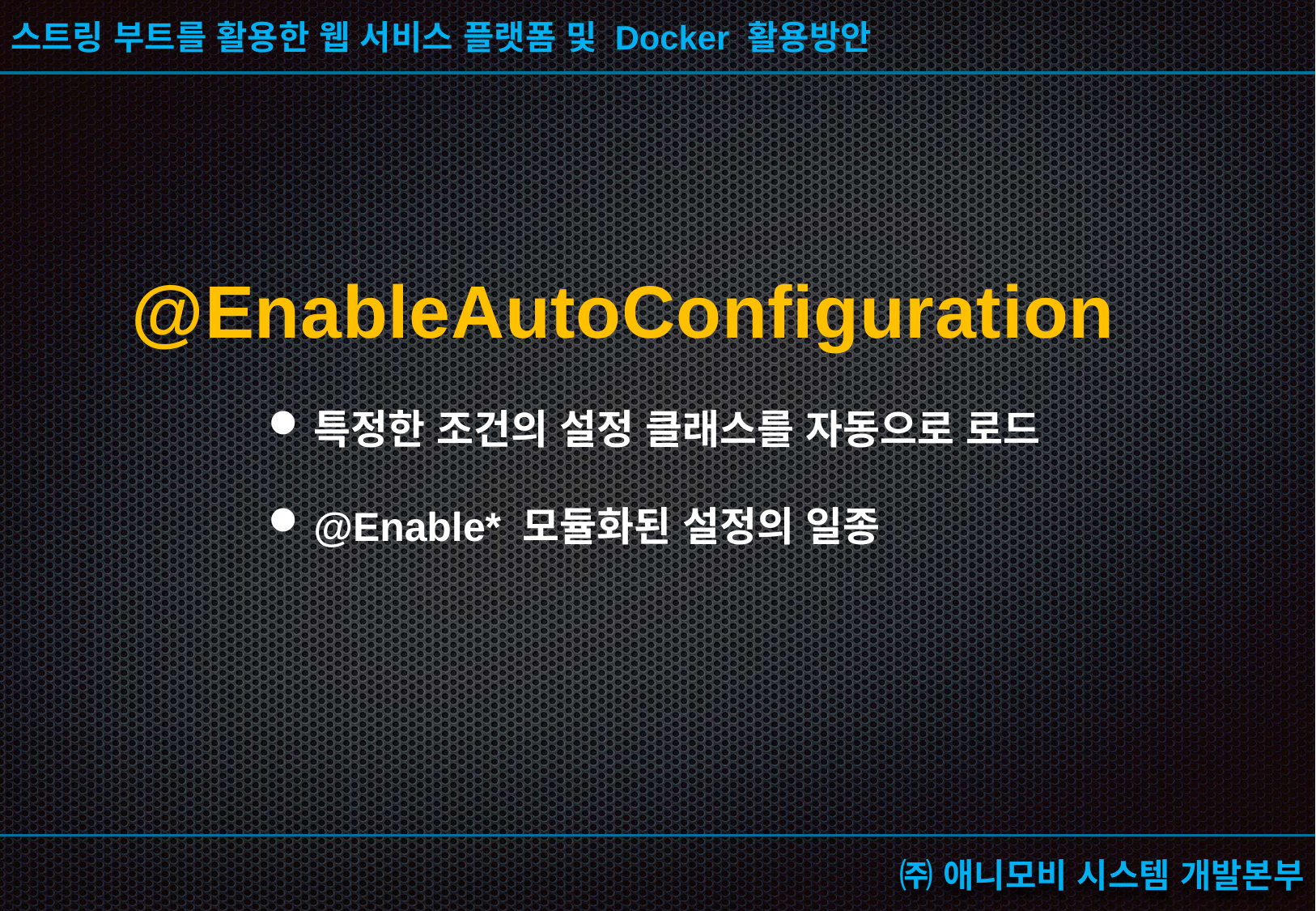

# @EnableAutoConfiguration
특정한 조건의 설정 클래스를 자동으로 로드

@Enable* 모듈화된 설정의 일종